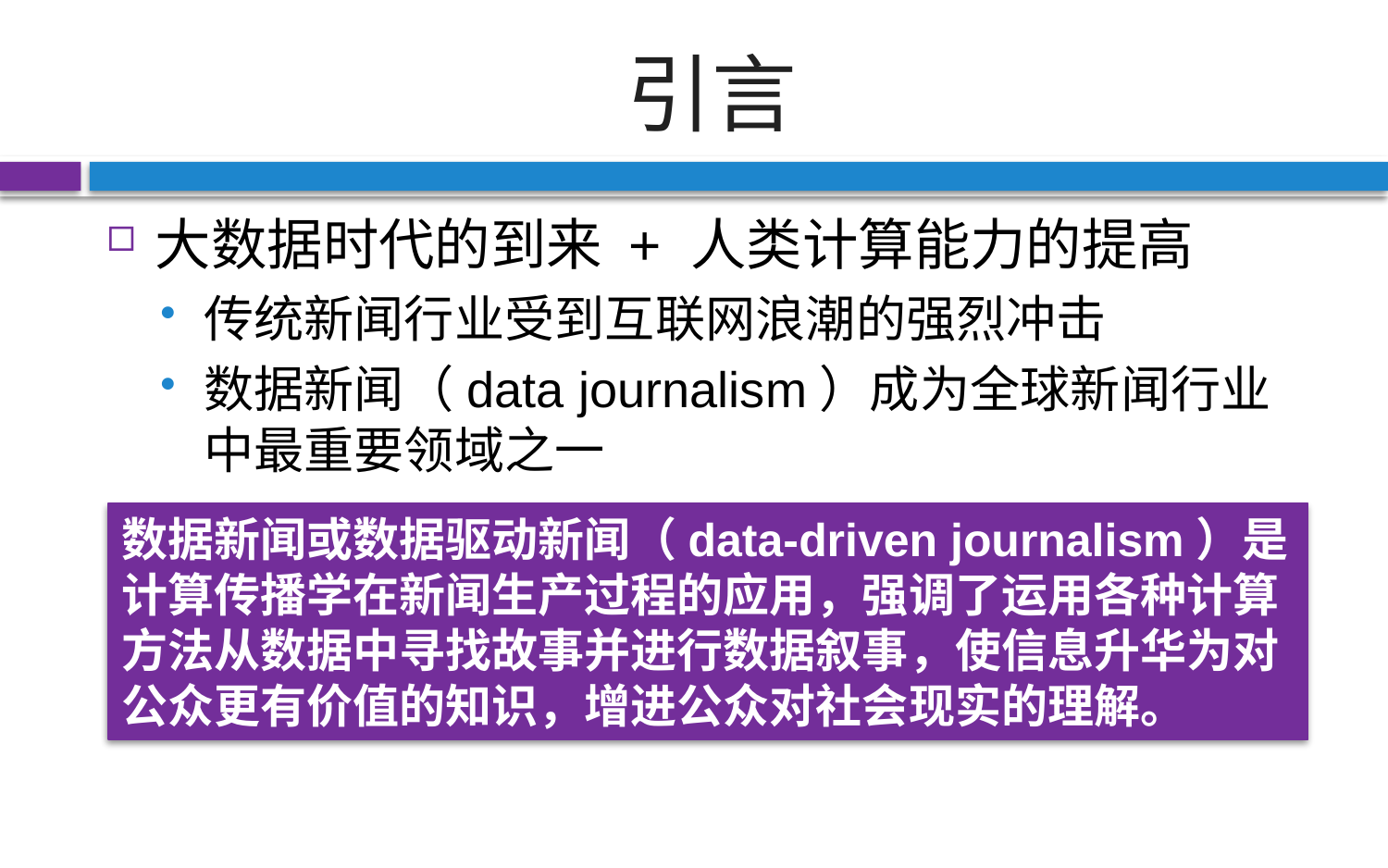

# 引言
大数据时代的到来 + 人类计算能力的提高
传统新闻行业受到互联网浪潮的强烈冲击
数据新闻（data journalism）成为全球新闻行业中最重要领域之一
数据新闻或数据驱动新闻（data-driven journalism）是计算传播学在新闻生产过程的应用，强调了运用各种计算方法从数据中寻找故事并进行数据叙事，使信息升华为对公众更有价值的知识，增进公众对社会现实的理解。